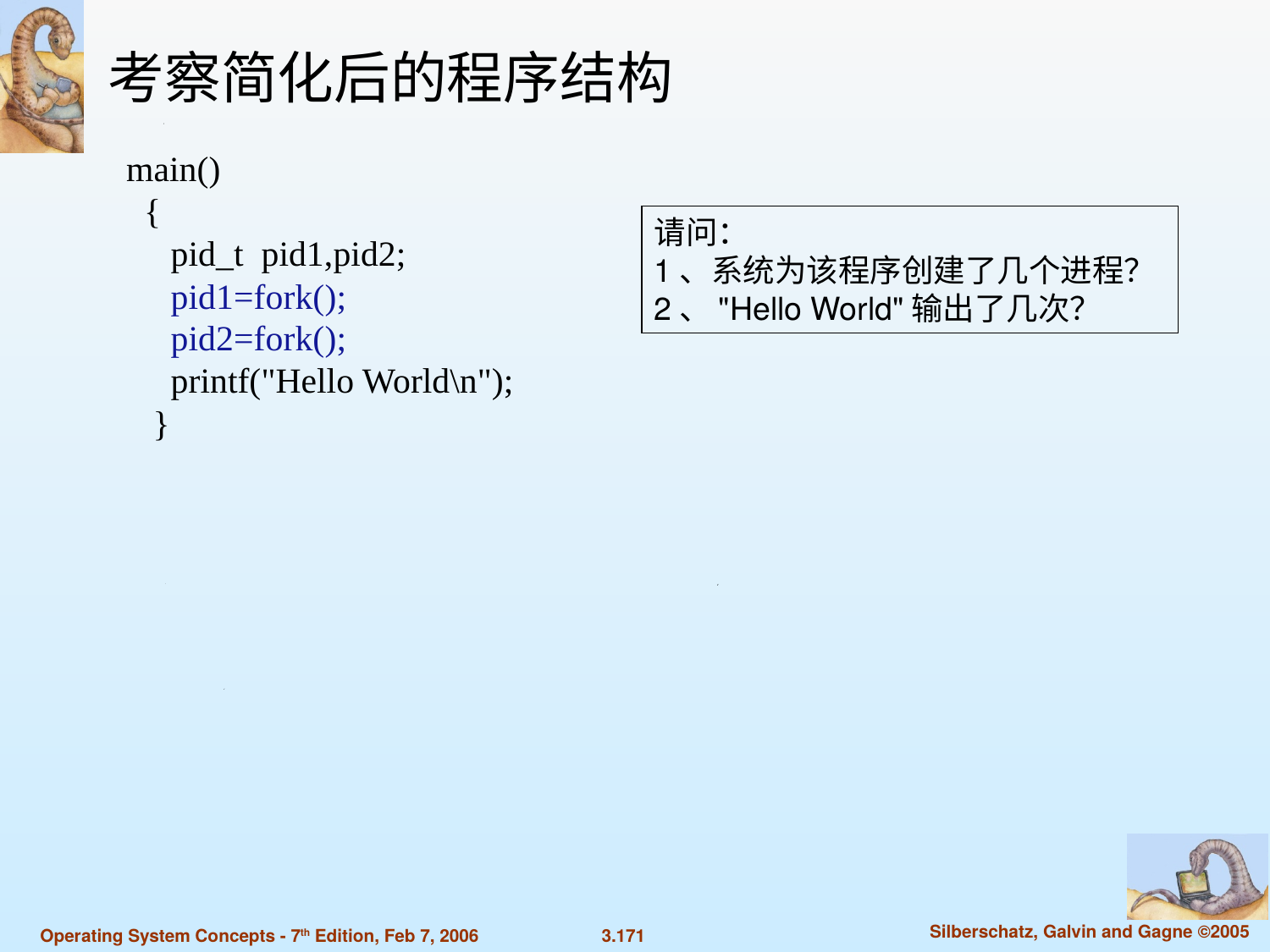

考察简化后的程序结构
main()
  {
     pid_t  pid1,pid2;
     pid1=fork();
     pid2=fork();
     printf("Hello World\n");
   }

请问：
1、系统为该程序创建了几个进程？
2、"Hello World"输出了几次？